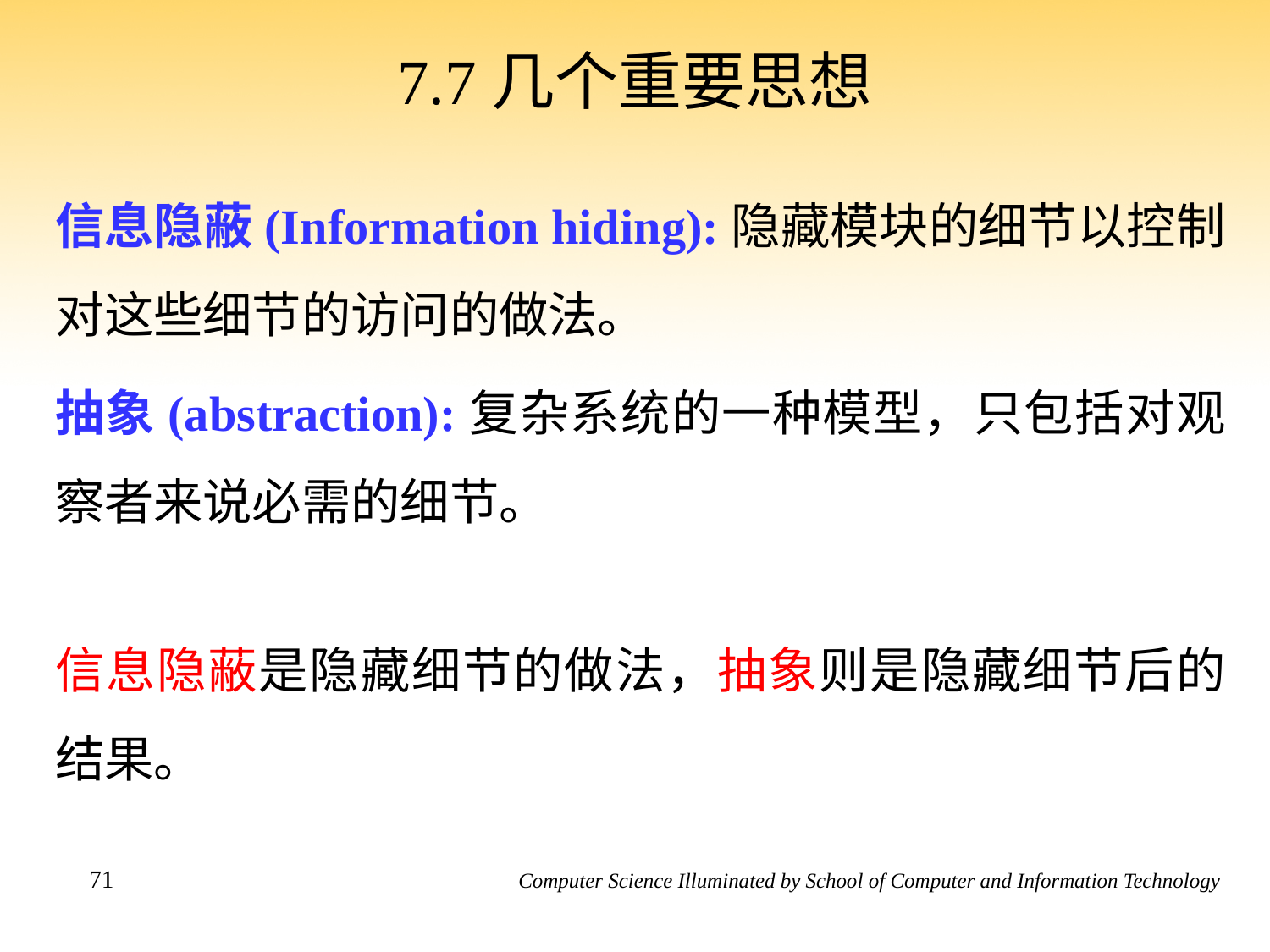

# 7.7几个重要思想
信息隐蔽(Information hiding):隐藏模块的细节以控制对这些细节的访问的做法。
抽象(abstraction):复杂系统的一种模型，只包括对观察者来说必需的细节。

信息隐蔽是隐藏细节的做法，抽象则是隐藏细节后的结果。
71